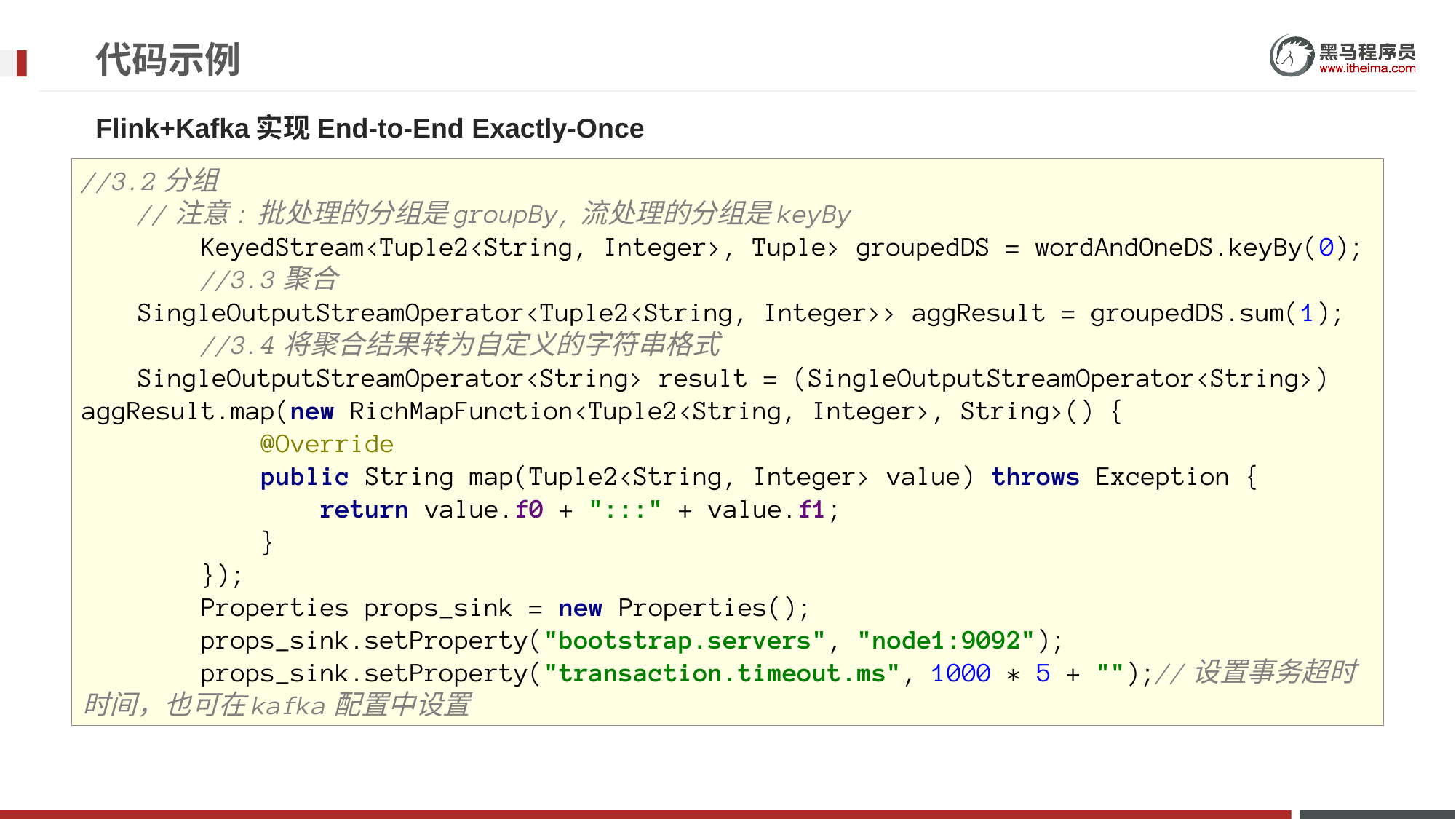

# 代码示例
Flink+Kafka实现End-to-End Exactly-Once
//3.2分组
        //注意:批处理的分组是groupBy,流处理的分组是keyBy
        KeyedStream<Tuple2<String, Integer>, Tuple> groupedDS = wordAndOneDS.keyBy(0);
        //3.3聚合
        SingleOutputStreamOperator<Tuple2<String, Integer>> aggResult = groupedDS.sum(1);
        //3.4将聚合结果转为自定义的字符串格式
        SingleOutputStreamOperator<String> result = (SingleOutputStreamOperator<String>) aggResult.map(new RichMapFunction<Tuple2<String, Integer>, String>() {
            @Override
            public String map(Tuple2<String, Integer> value) throws Exception {
                return value.f0 + ":::" + value.f1;
            }
        });
        Properties props_sink = new Properties();
        props_sink.setProperty("bootstrap.servers", "node1:9092");
        props_sink.setProperty("transaction.timeout.ms", 1000 * 5 + "");//设置事务超时时间，也可在kafka配置中设置